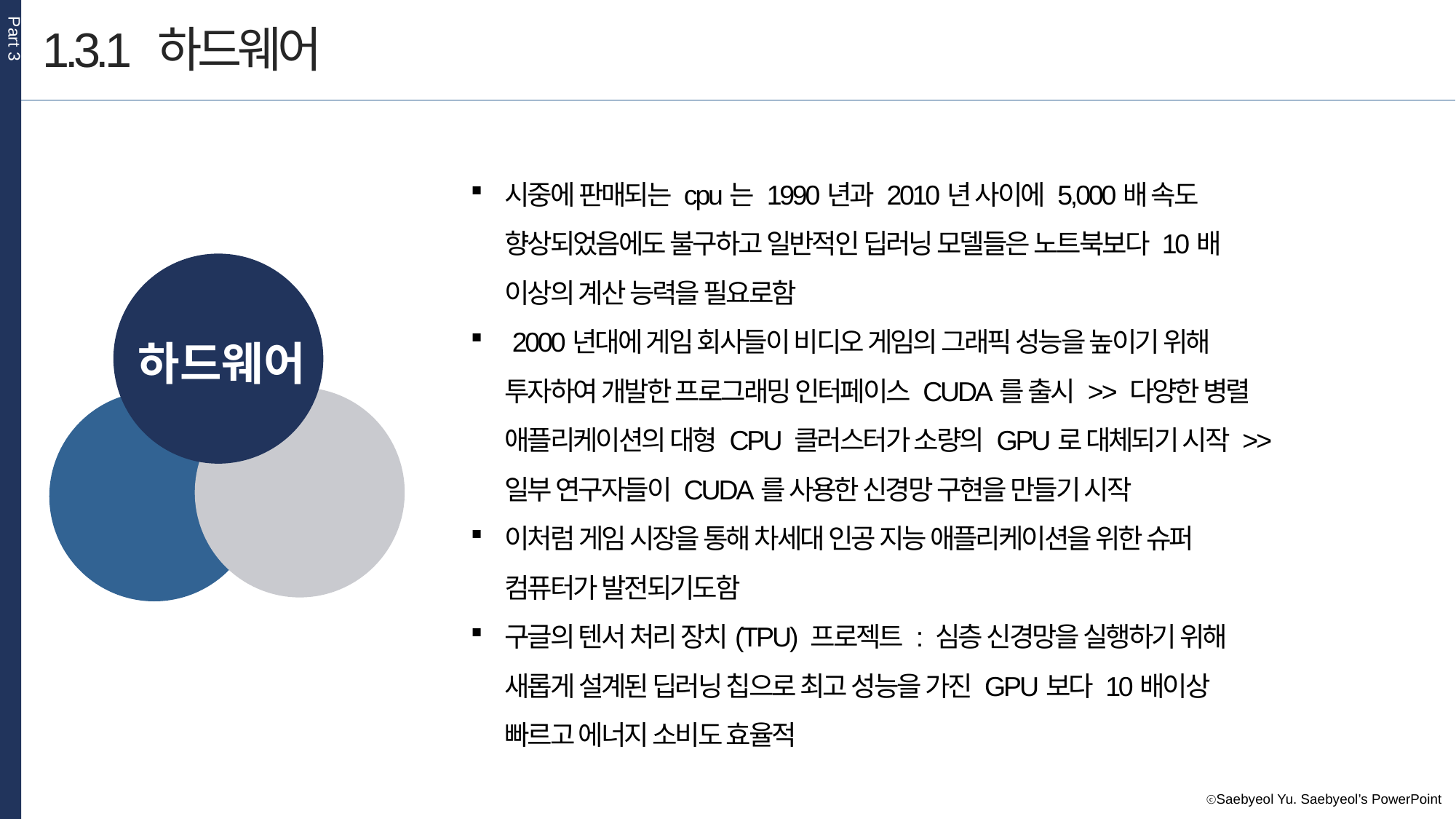

Part 3
1.3.1 하드웨어
시중에 판매되는 cpu는 1990년과 2010년 사이에 5,000배 속도 향상되었음에도 불구하고 일반적인 딥러닝 모델들은 노트북보다 10배 이상의 계산 능력을 필요로함
 2000년대에 게임 회사들이 비디오 게임의 그래픽 성능을 높이기 위해 투자하여 개발한 프로그래밍 인터페이스 CUDA를 출시 >> 다양한 병렬 애플리케이션의 대형 CPU 클러스터가 소량의 GPU로 대체되기 시작 >>일부 연구자들이 CUDA를 사용한 신경망 구현을 만들기 시작
이처럼 게임 시장을 통해 차세대 인공 지능 애플리케이션을 위한 슈퍼 컴퓨터가 발전되기도함
구글의 텐서 처리 장치(TPU) 프로젝트 : 심층 신경망을 실행하기 위해 새롭게 설계된 딥러닝 칩으로 최고 성능을 가진 GPU보다 10배이상 빠르고 에너지 소비도 효율적

하드웨어